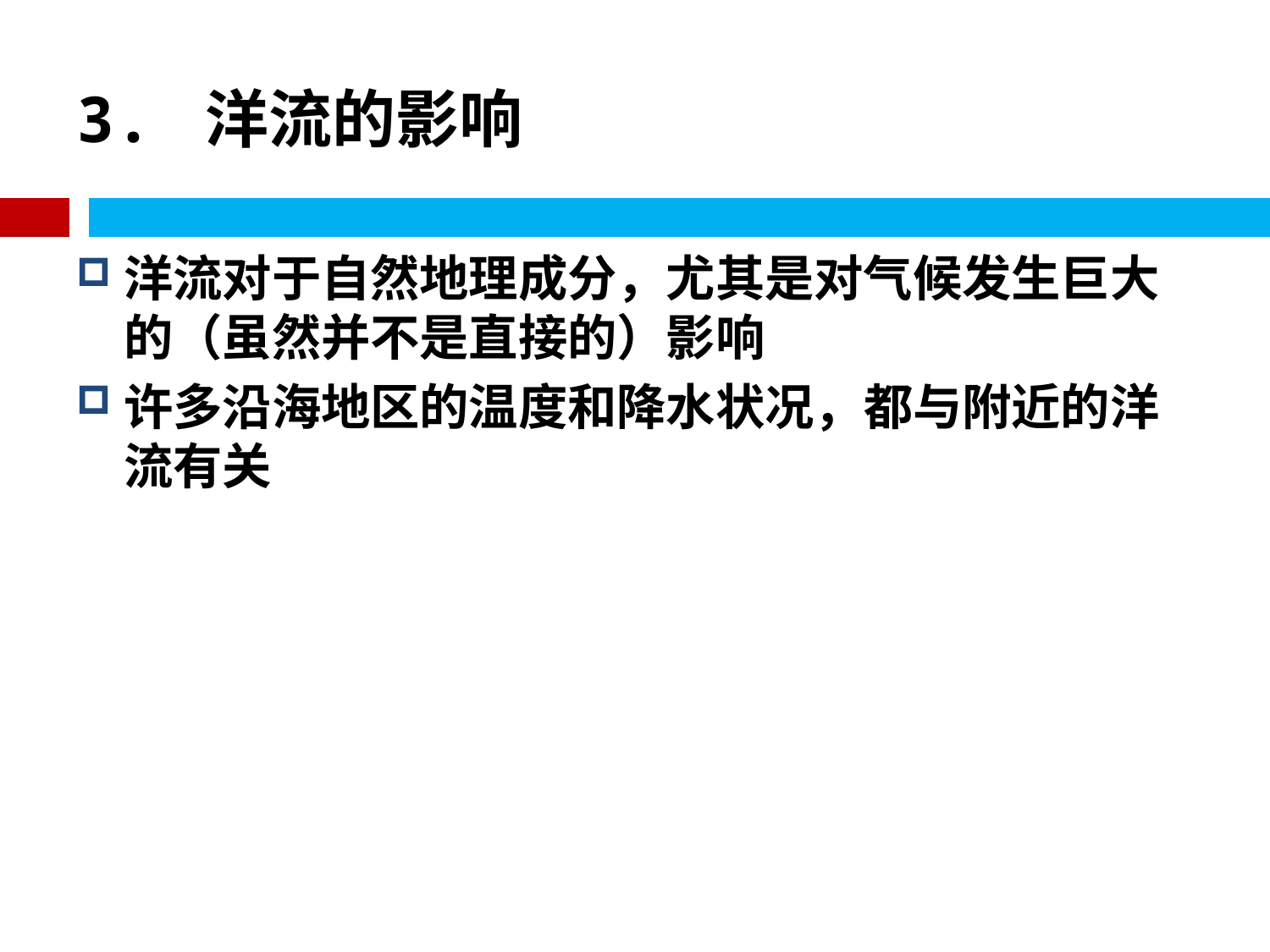

# 3. 洋流的影响
洋流对于自然地理成分，尤其是对气候发生巨大的（虽然并不是直接的）影响
许多沿海地区的温度和降水状况，都与附近的洋流有关